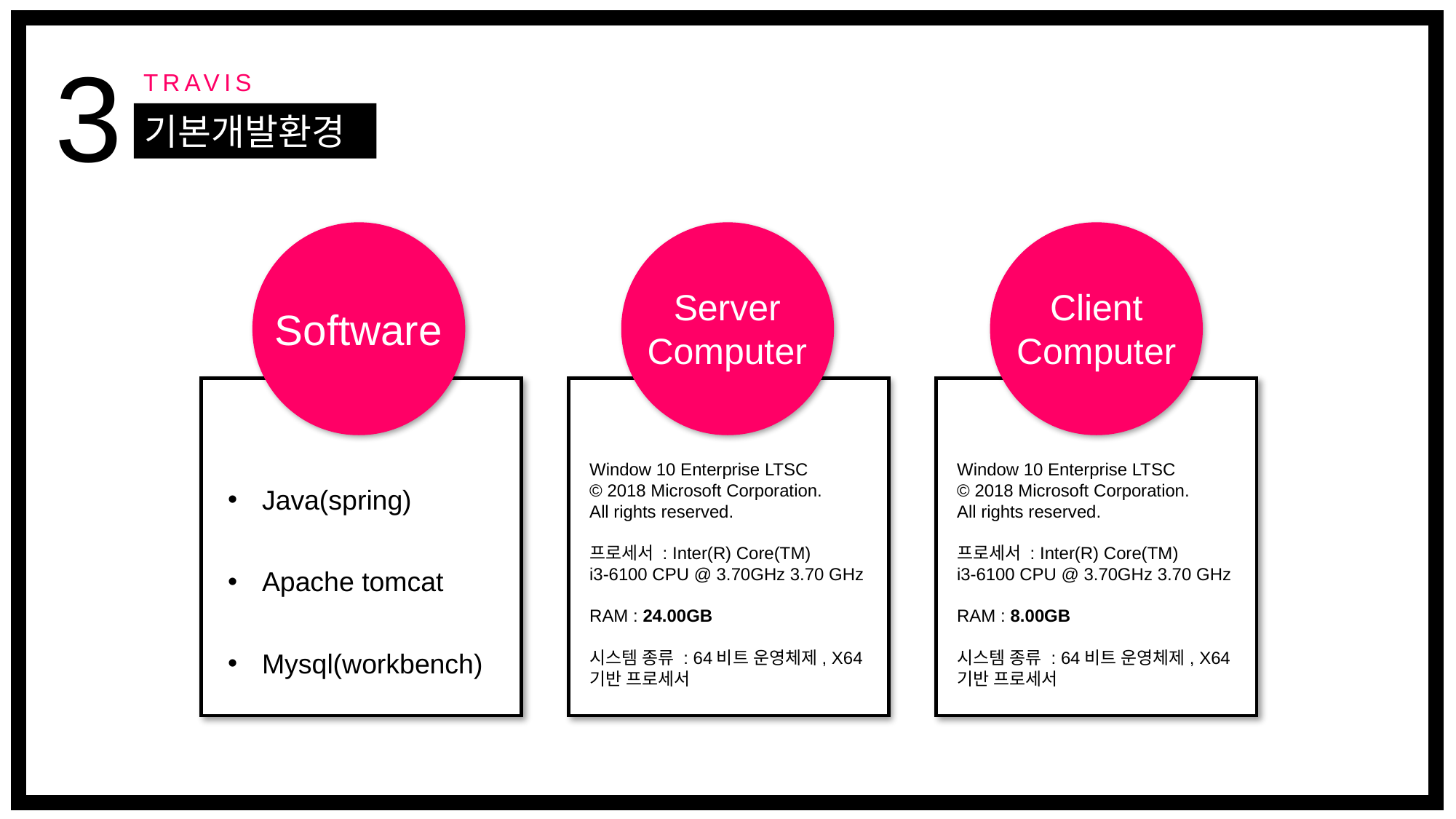

3
TRAVIS
기본개발환경

Server
Computer
Client
Computer
Software

Java(spring)
Apache tomcat
Mysql(workbench)

Window 10 Enterprise LTSC
© 2018 Microsoft Corporation.
All rights reserved.

프로세서 : Inter(R) Core(TM)
i3-6100 CPU @ 3.70GHz 3.70 GHz

RAM : 24.00GB

시스템 종류 : 64비트 운영체제, X64기반 프로세서
Window 10 Enterprise LTSC
© 2018 Microsoft Corporation.
All rights reserved.

프로세서 : Inter(R) Core(TM)
i3-6100 CPU @ 3.70GHz 3.70 GHz

RAM : 8.00GB

시스템 종류 : 64비트 운영체제, X64기반 프로세서